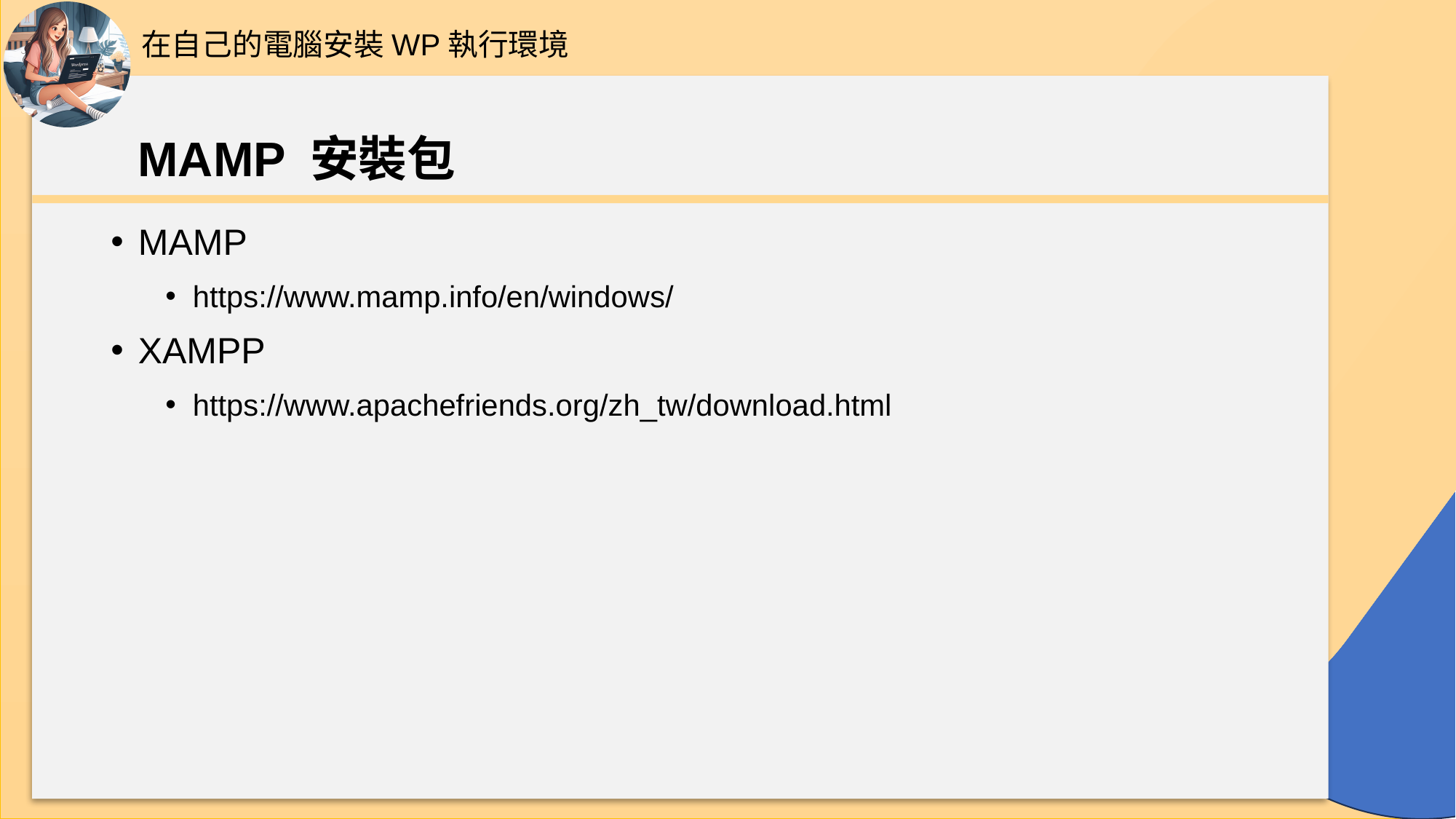

在自己的電腦安裝WP執行環境

# MAMP 安裝包

MAMP
https://www.mamp.info/en/windows/
XAMPP
https://www.apachefriends.org/zh_tw/download.html
37